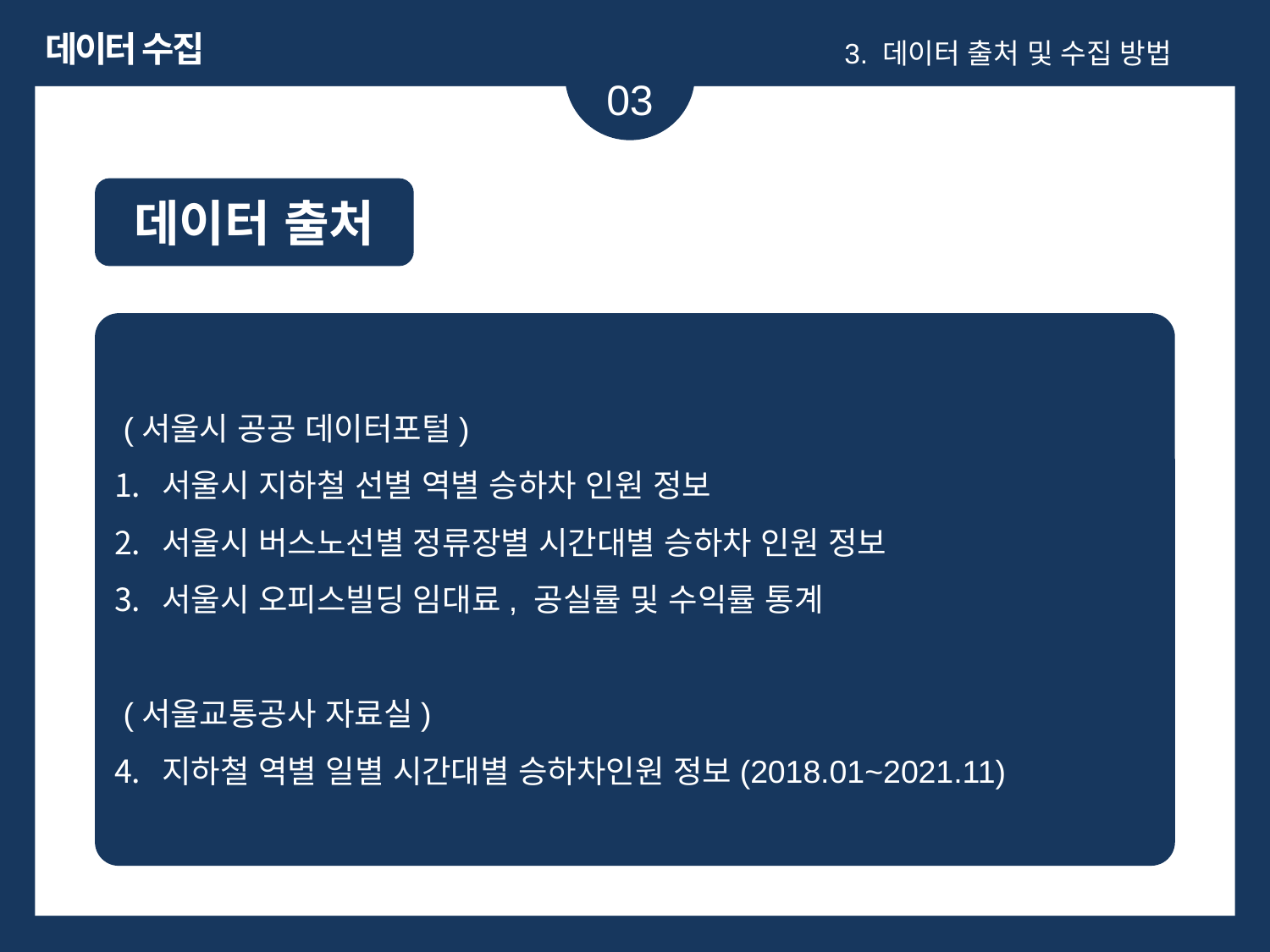

데이터 수집
3. 데이터 출처 및 수집 방법
03

데이터 출처
 (서울시 공공 데이터포털)
서울시 지하철 선별 역별 승하차 인원 정보
서울시 버스노선별 정류장별 시간대별 승하차 인원 정보
서울시 오피스빌딩 임대료, 공실률 및 수익률 통계

 (서울교통공사 자료실)
지하철 역별 일별 시간대별 승하차인원 정보(2018.01~2021.11)